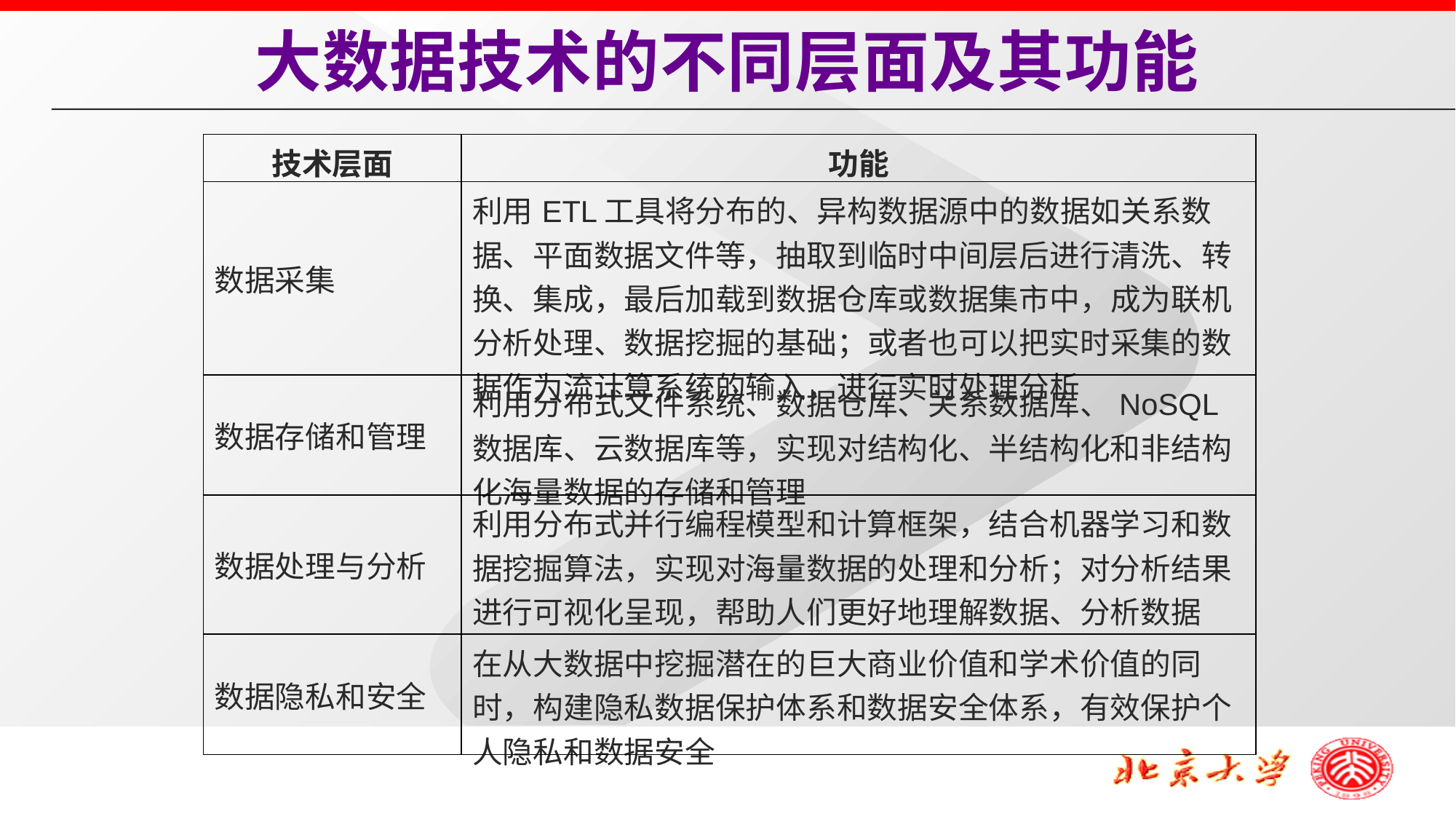

大数据技术的不同层面及其功能
| 技术层面 | 功能 |
| --- | --- |
| 数据采集 | 利用ETL工具将分布的、异构数据源中的数据如关系数据、平面数据文件等，抽取到临时中间层后进行清洗、转换、集成，最后加载到数据仓库或数据集市中，成为联机分析处理、数据挖掘的基础；或者也可以把实时采集的数据作为流计算系统的输入，进行实时处理分析 |
| 数据存储和管理 | 利用分布式文件系统、数据仓库、关系数据库、NoSQL数据库、云数据库等，实现对结构化、半结构化和非结构化海量数据的存储和管理 |
| 数据处理与分析 | 利用分布式并行编程模型和计算框架，结合机器学习和数据挖掘算法，实现对海量数据的处理和分析；对分析结果进行可视化呈现，帮助人们更好地理解数据、分析数据 |
| 数据隐私和安全 | 在从大数据中挖掘潜在的巨大商业价值和学术价值的同时，构建隐私数据保护体系和数据安全体系，有效保护个人隐私和数据安全 |